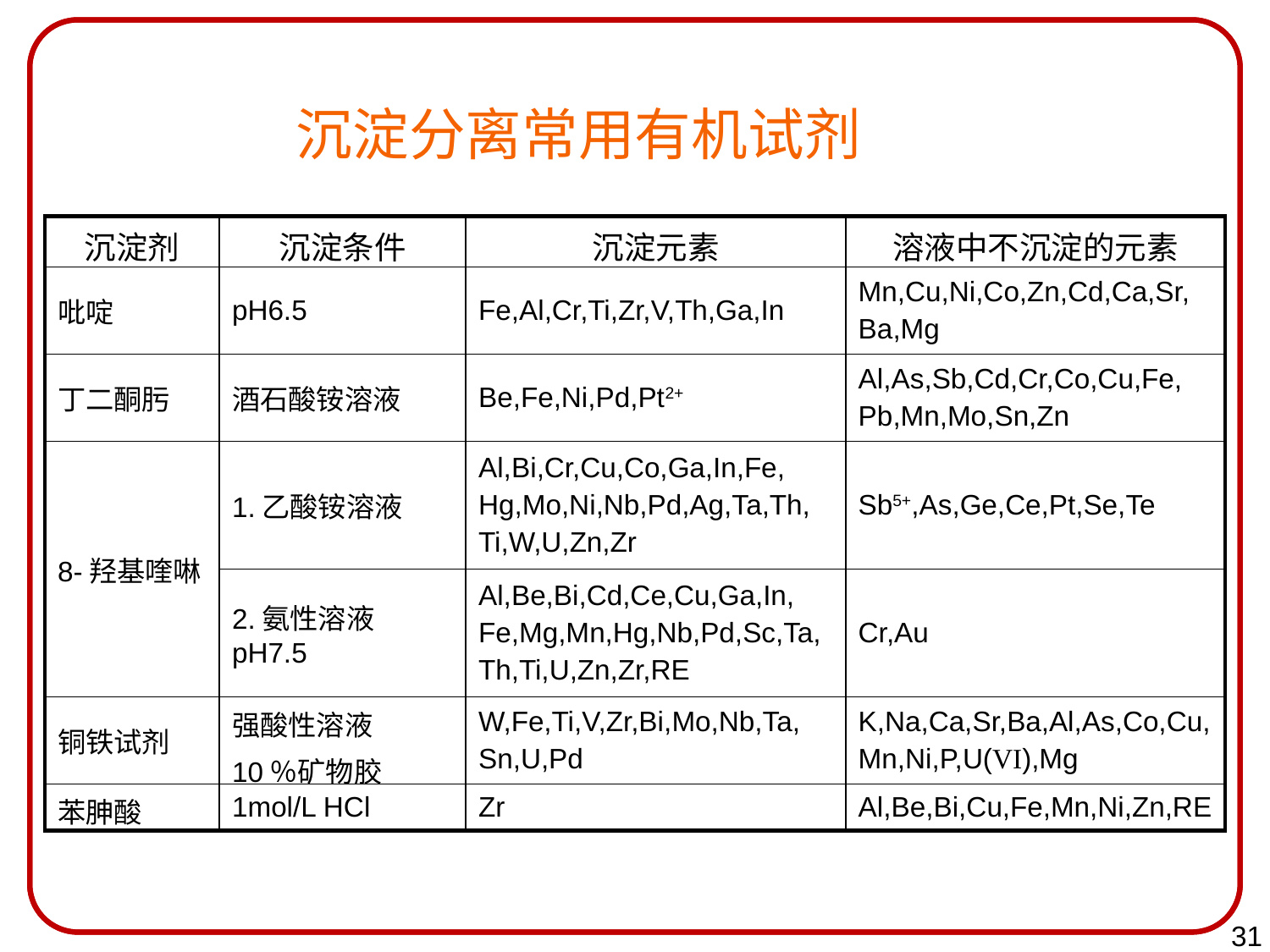

沉淀分离常用有机试剂
| 沉淀剂 | 沉淀条件 | 沉淀元素 | 溶液中不沉淀的元素 |
| --- | --- | --- | --- |
| 吡啶 | pH6.5 | Fe,Al,Cr,Ti,Zr,V,Th,Ga,In | Mn,Cu,Ni,Co,Zn,Cd,Ca,Sr, Ba,Mg |
| 丁二酮肟 | 酒石酸铵溶液 | Be,Fe,Ni,Pd,Pt2+ | Al,As,Sb,Cd,Cr,Co,Cu,Fe, Pb,Mn,Mo,Sn,Zn |
| 8-羟基喹啉 | 1.乙酸铵溶液 | Al,Bi,Cr,Cu,Co,Ga,In,Fe, Hg,Mo,Ni,Nb,Pd,Ag,Ta,Th, Ti,W,U,Zn,Zr | Sb5+,As,Ge,Ce,Pt,Se,Te |
|  | 2.氨性溶液pH7.5 | Al,Be,Bi,Cd,Ce,Cu,Ga,In, Fe,Mg,Mn,Hg,Nb,Pd,Sc,Ta, Th,Ti,U,Zn,Zr,RE | Cr,Au |
| 铜铁试剂 | 强酸性溶液 10％矿物胶 | W,Fe,Ti,V,Zr,Bi,Mo,Nb,Ta, Sn,U,Pd | K,Na,Ca,Sr,Ba,Al,As,Co,Cu, Mn,Ni,P,U(VI),Mg |
| 苯胂酸 | 1mol/L HCl | Zr | Al,Be,Bi,Cu,Fe,Mn,Ni,Zn,RE |
31